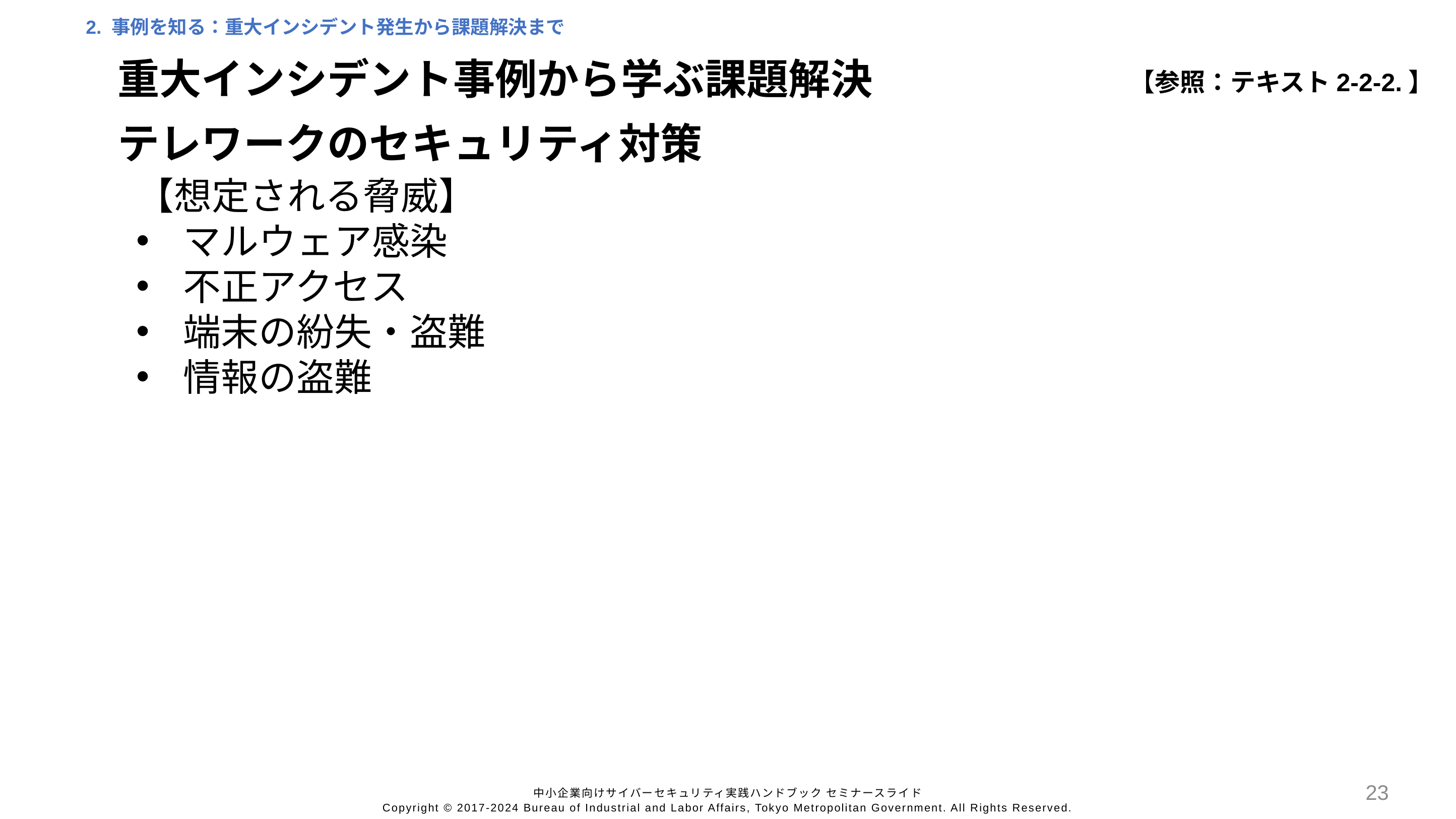

2. 事例を知る：重大インシデント発生から課題解決まで
重大インシデント事例から学ぶ課題解決
【参照：テキスト2-2-2.】
テレワークのセキュリティ対策
【想定される脅威】
マルウェア感染
不正アクセス
端末の紛失・盗難
情報の盗難

23